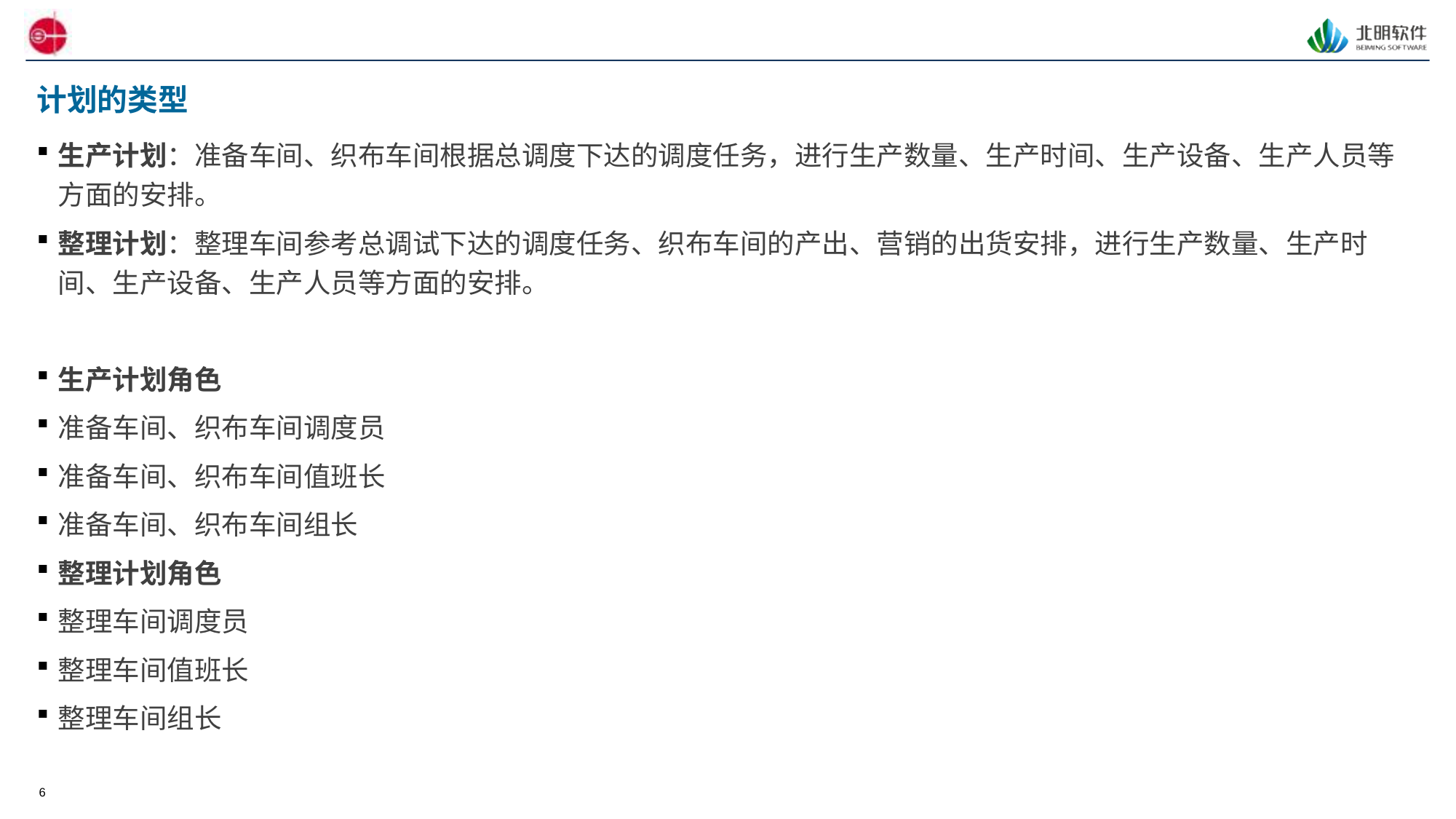

# 计划的类型
生产计划：准备车间、织布车间根据总调度下达的调度任务，进行生产数量、生产时间、生产设备、生产人员等方面的安排。
整理计划：整理车间参考总调试下达的调度任务、织布车间的产出、营销的出货安排，进行生产数量、生产时间、生产设备、生产人员等方面的安排。

生产计划角色
准备车间、织布车间调度员
准备车间、织布车间值班长
准备车间、织布车间组长
整理计划角色
整理车间调度员
整理车间值班长
整理车间组长